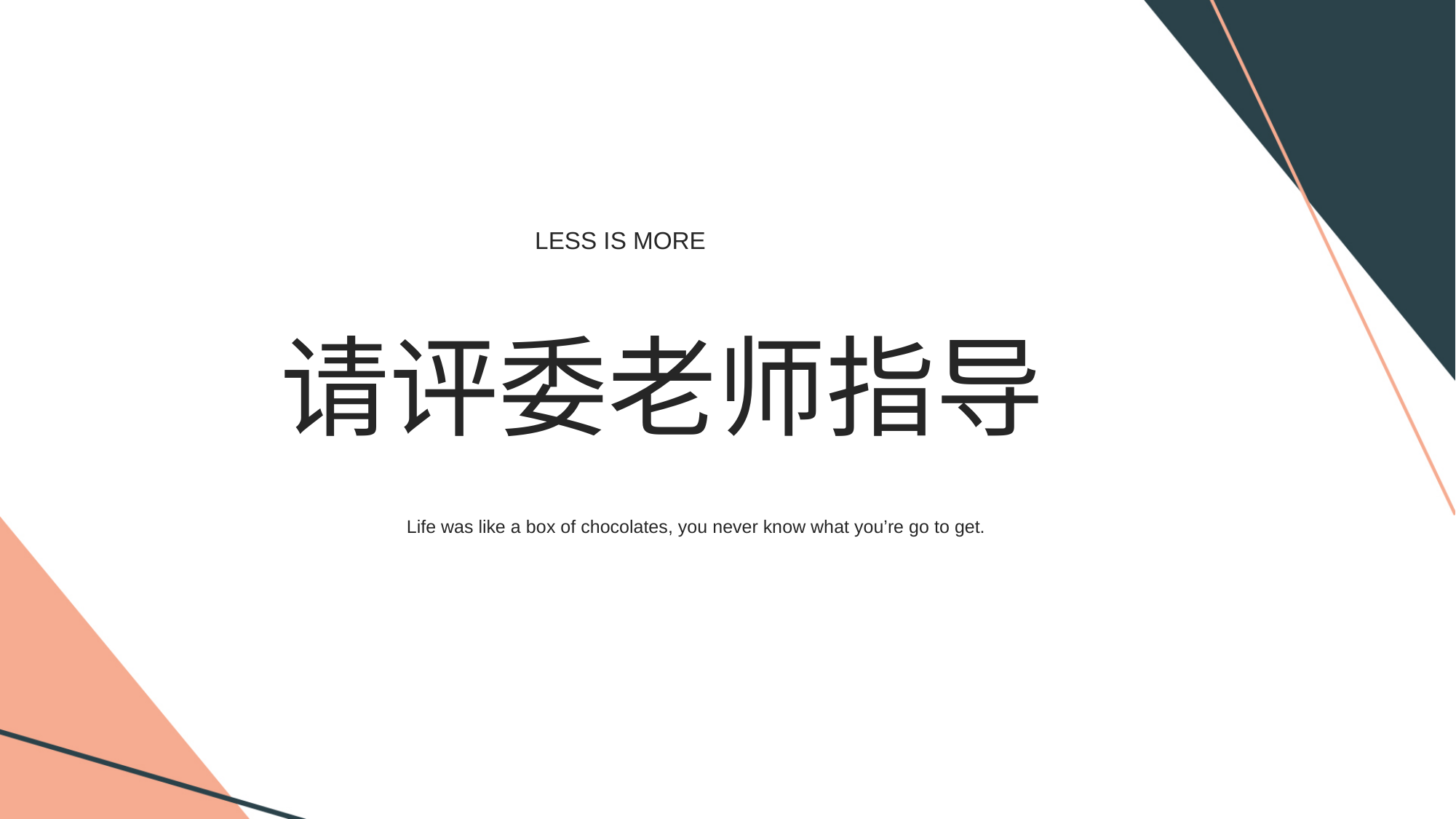

LESS IS MORE
请评委老师指导
Life was like a box of chocolates, you never know what you’re go to get.